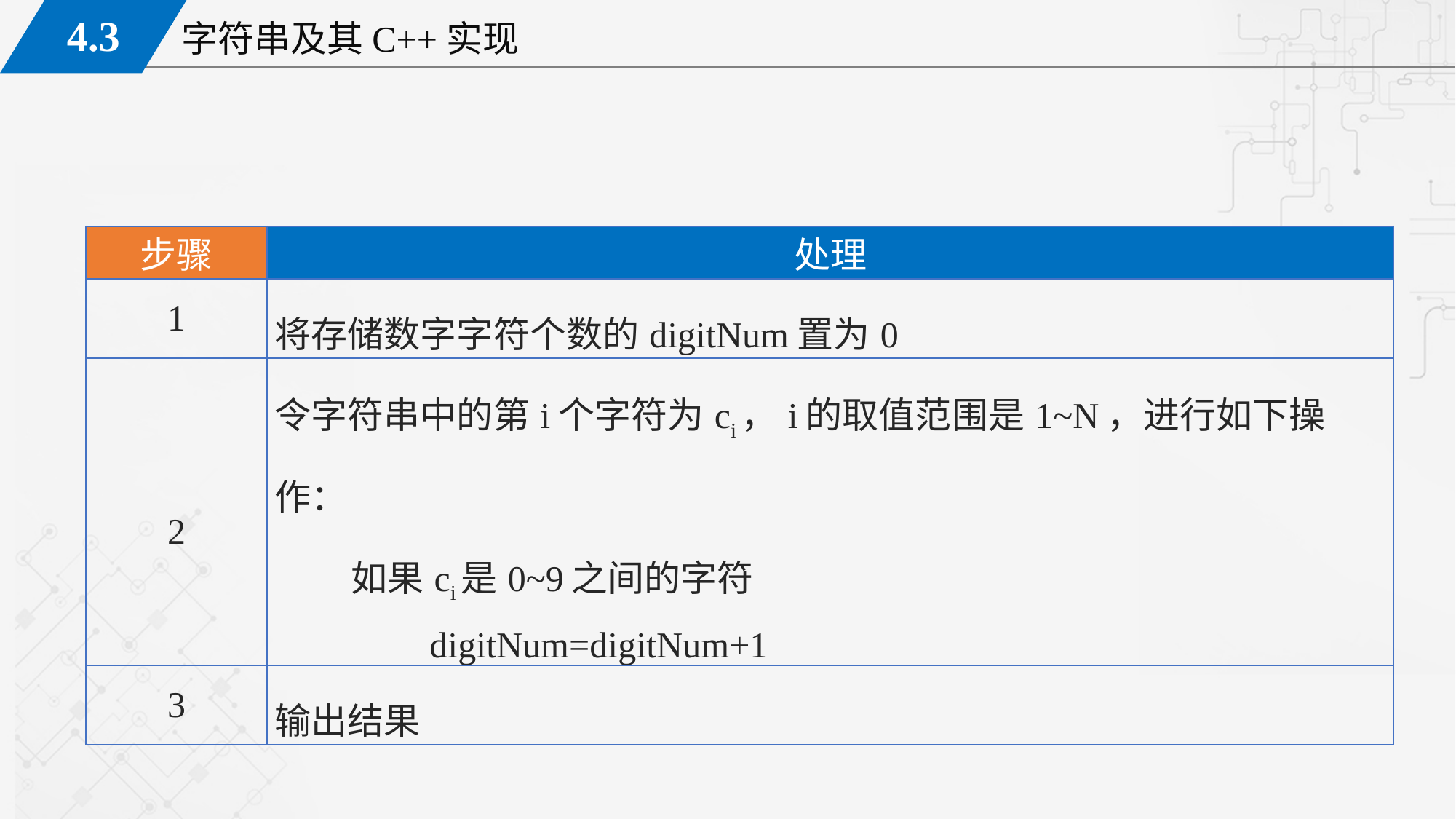

| 步骤 | 处理 |
| --- | --- |
| 1 | 将存储数字字符个数的digitNum置为0 |
| 2 | 令字符串中的第i个字符为ci，i的取值范围是1~N，进行如下操作： 如果ci是0~9之间的字符 digitNum=digitNum+1 |
| 3 | 输出结果 |